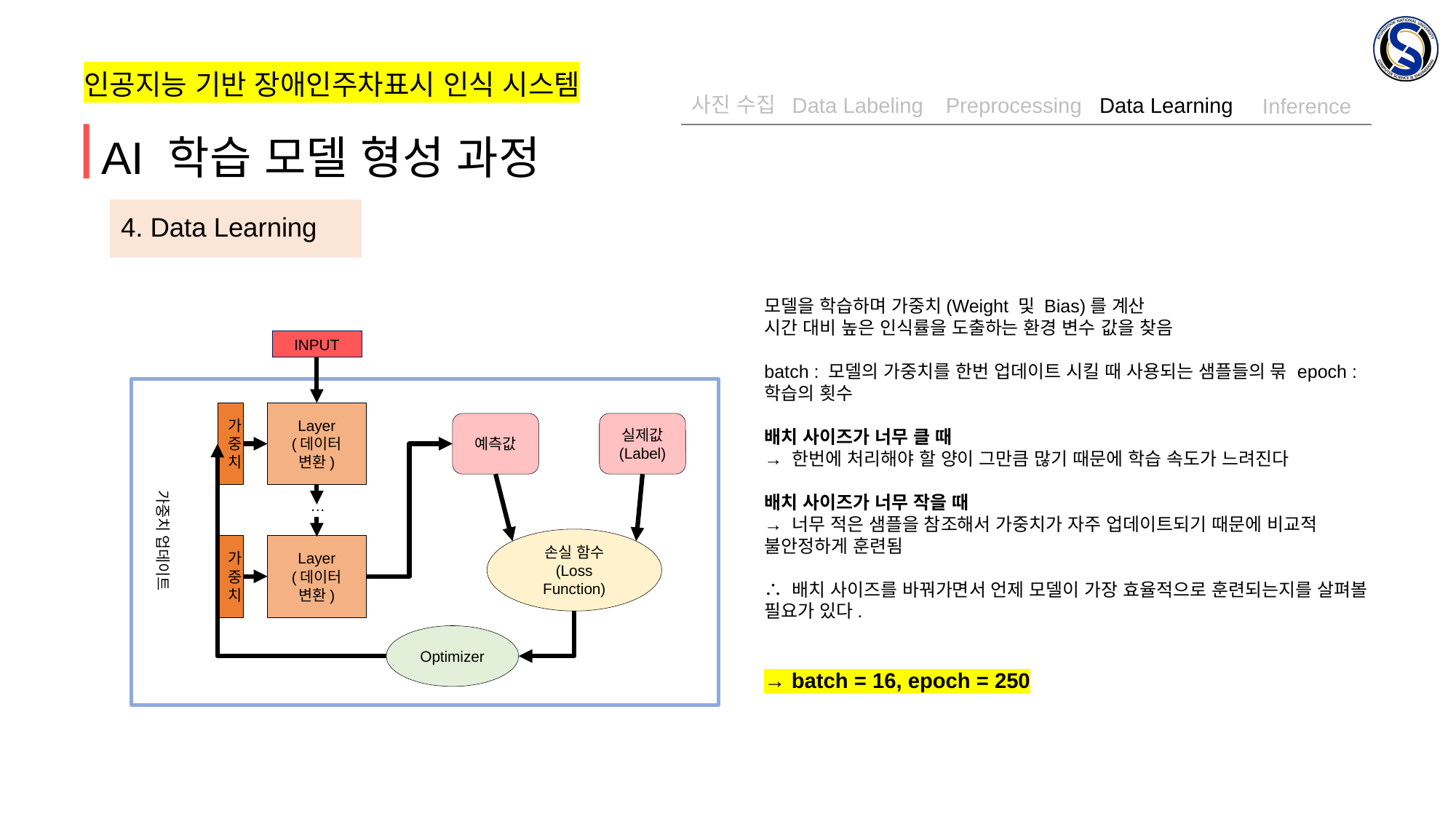

사진 수집
Data Labeling
Preprocessing
Data Learning
Inference

AI 학습 모델 형성 과정
4. Data Learning
모델을 학습하며 가중치(Weight 및 Bias)를 계산
시간 대비 높은 인식률을 도출하는 환경 변수 값을 찾음

batch : 모델의 가중치를 한번 업데이트 시킬 때 사용되는 샘플들의 묶 epoch : 학습의 횟수

배치 사이즈가 너무 클 때
→ 한번에 처리해야 할 양이 그만큼 많기 때문에 학습 속도가 느려진다

배치 사이즈가 너무 작을 때
→ 너무 적은 샘플을 참조해서 가중치가 자주 업데이트되기 때문에 비교적 불안정하게 훈련됨

∴ 배치 사이즈를 바꿔가면서 언제 모델이 가장 효율적으로 훈련되는지를 살펴볼 필요가 있다.

→ batch = 16, epoch = 250
INPUT

가중치
Layer
(데이터 변환)
예측값
실제값
(Label)
가중치 업데이트
…
손실 함수
(Loss Function)
가중치
Layer
(데이터 변환)
Optimizer